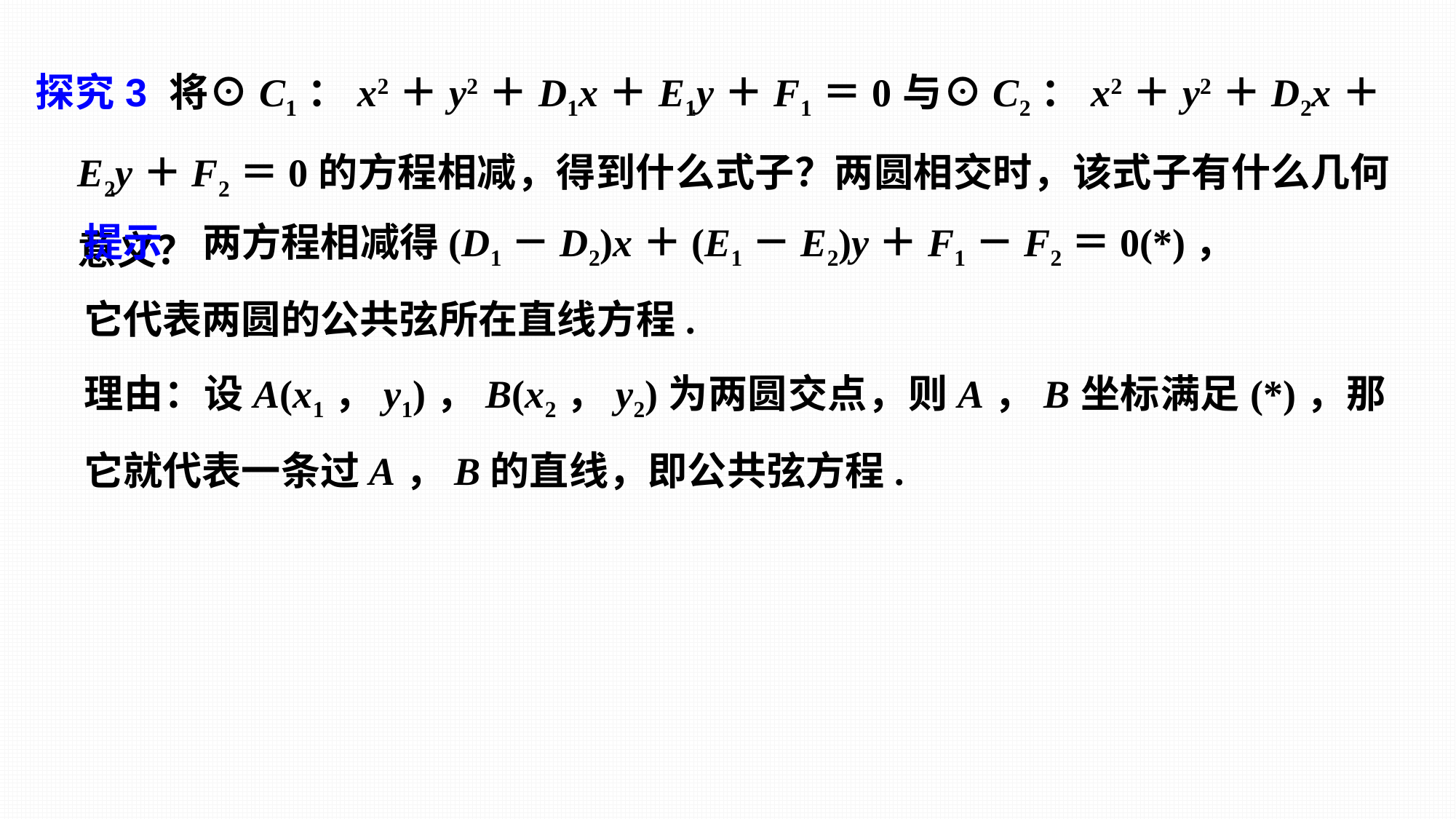

探究3 将⊙C1：x2＋y2＋D1x＋E1y＋F1＝0与⊙C2：x2＋y2＋D2x＋E2y＋F2＝0的方程相减，得到什么式子？两圆相交时，该式子有什么几何意义？
提示　两方程相减得(D1－D2)x＋(E1－E2)y＋F1－F2＝0(*)，
它代表两圆的公共弦所在直线方程.
理由：设A(x1，y1)，B(x2，y2)为两圆交点，则A，B坐标满足(*)，那它就代表一条过A，B的直线，即公共弦方程.